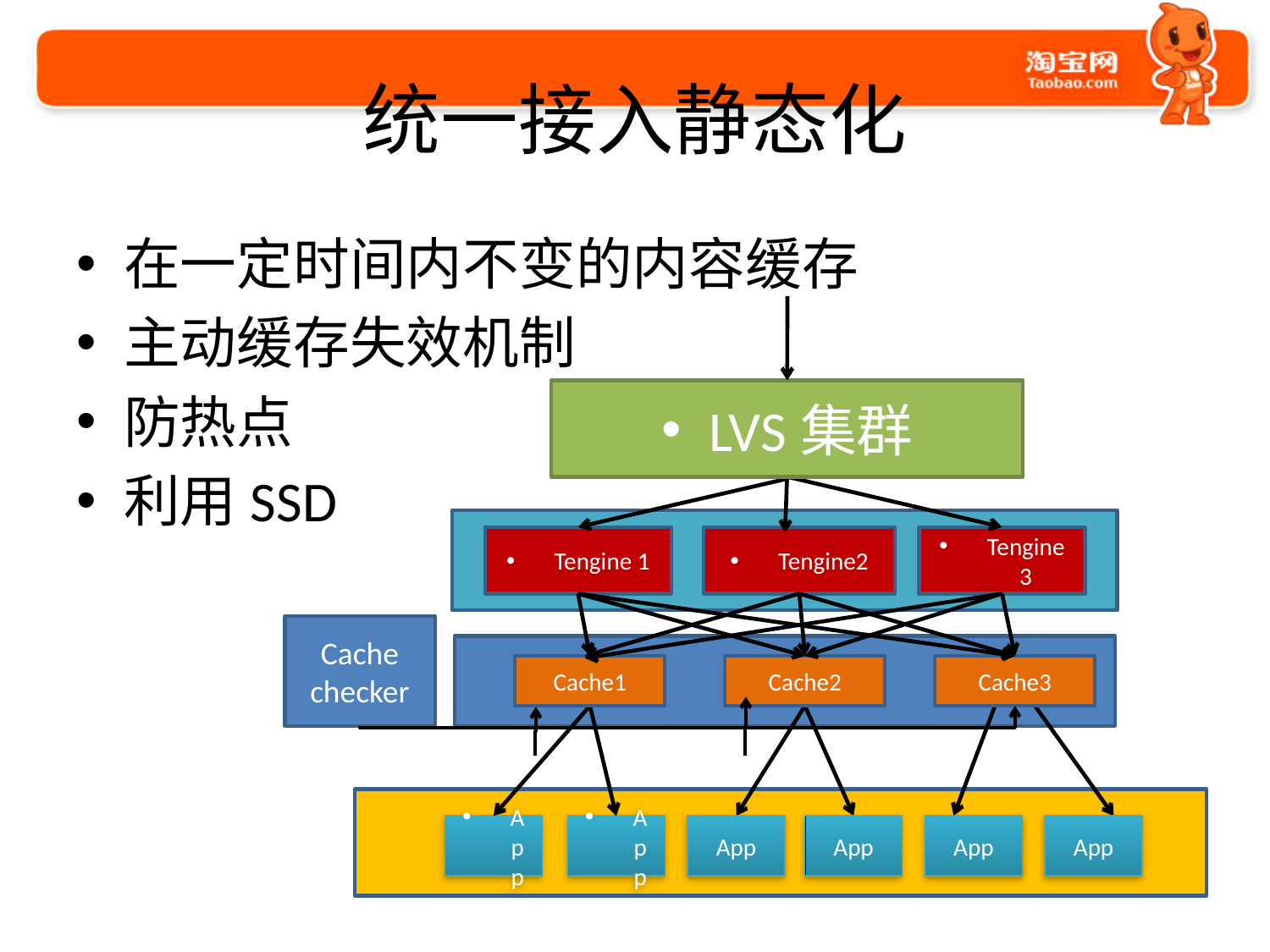

# 统一接入静态化
在一定时间内不变的内容缓存
主动缓存失效机制
防热点
利用SSD

LVS集群

Tengine 1
Tengine2
Tengine 3

App
App
Cache checker

Cache1
Cache2
Cache3
App
App
App
App